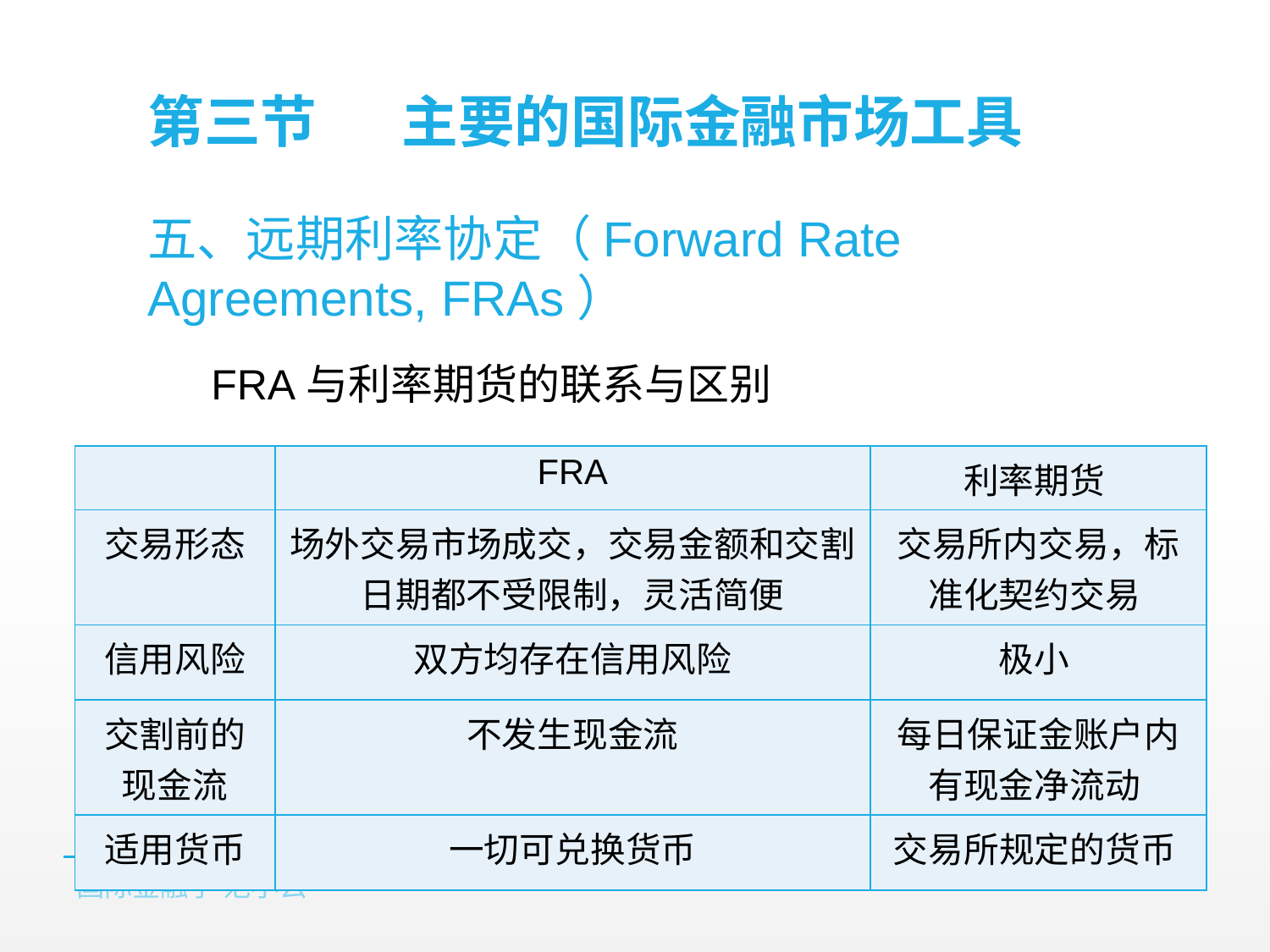

# 第三节	主要的国际金融市场工具
五、远期利率协定（Forward Rate Agreements, FRAs）
FRA与利率期货的联系与区别

|  | FRA | 利率期货 |
| --- | --- | --- |
| 交易形态 | 场外交易市场成交，交易金额和交割日期都不受限制，灵活简便 | 交易所内交易，标准化契约交易 |
| 信用风险 | 双方均存在信用风险 | 极小 |
| 交割前的现金流 | 不发生现金流 | 每日保证金账户内有现金净流动 |
| 适用货币 | 一切可兑换货币 | 交易所规定的货币 |
国际金融学 范小云